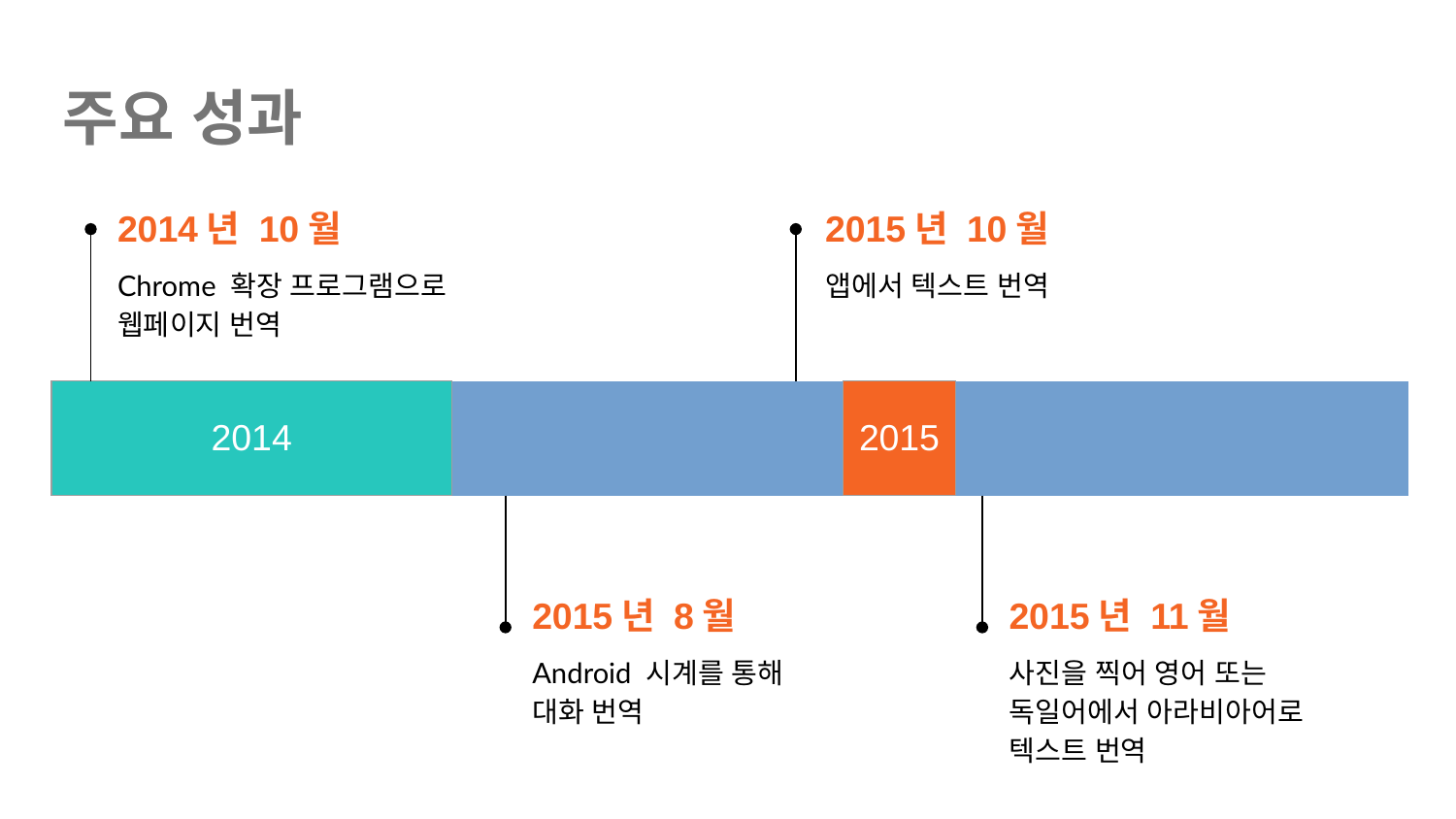

# 주요 성과
2014년 10월
2015년 10월
Chrome 확장 프로그램으로 웹페이지 번역
앱에서 텍스트 번역
| 2014 |  |  |  | 2015 |  |  |  |  |  |  |  |
| --- | --- | --- | --- | --- | --- | --- | --- | --- | --- | --- | --- |
2015년 8월
2015년 11월
Android 시계를 통해
대화 번역
사진을 찍어 영어 또는 독일어에서 아라비아어로 텍스트 번역